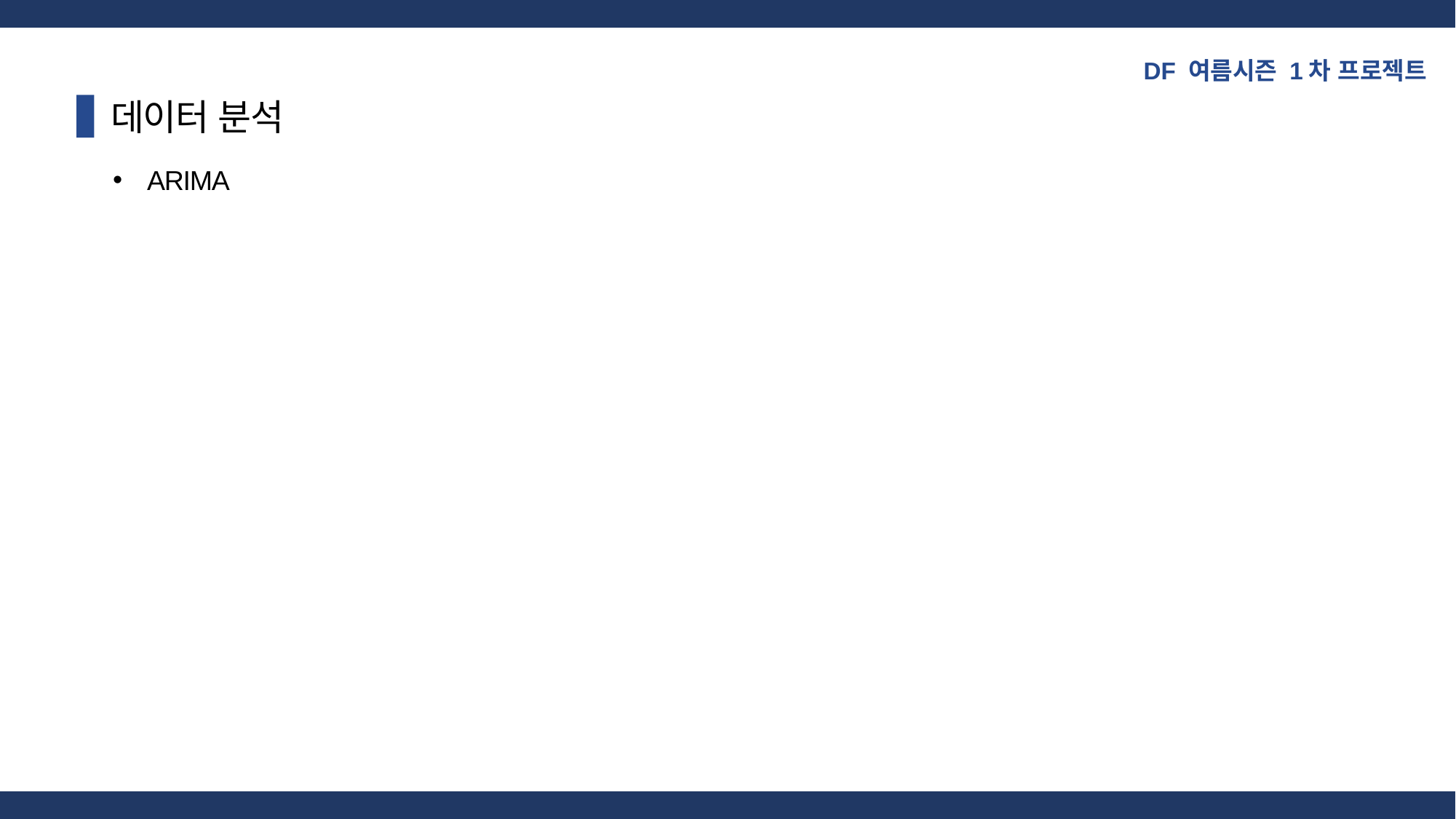

DF 여름시즌 1차 프로젝트
데이터 분석

ARIMA